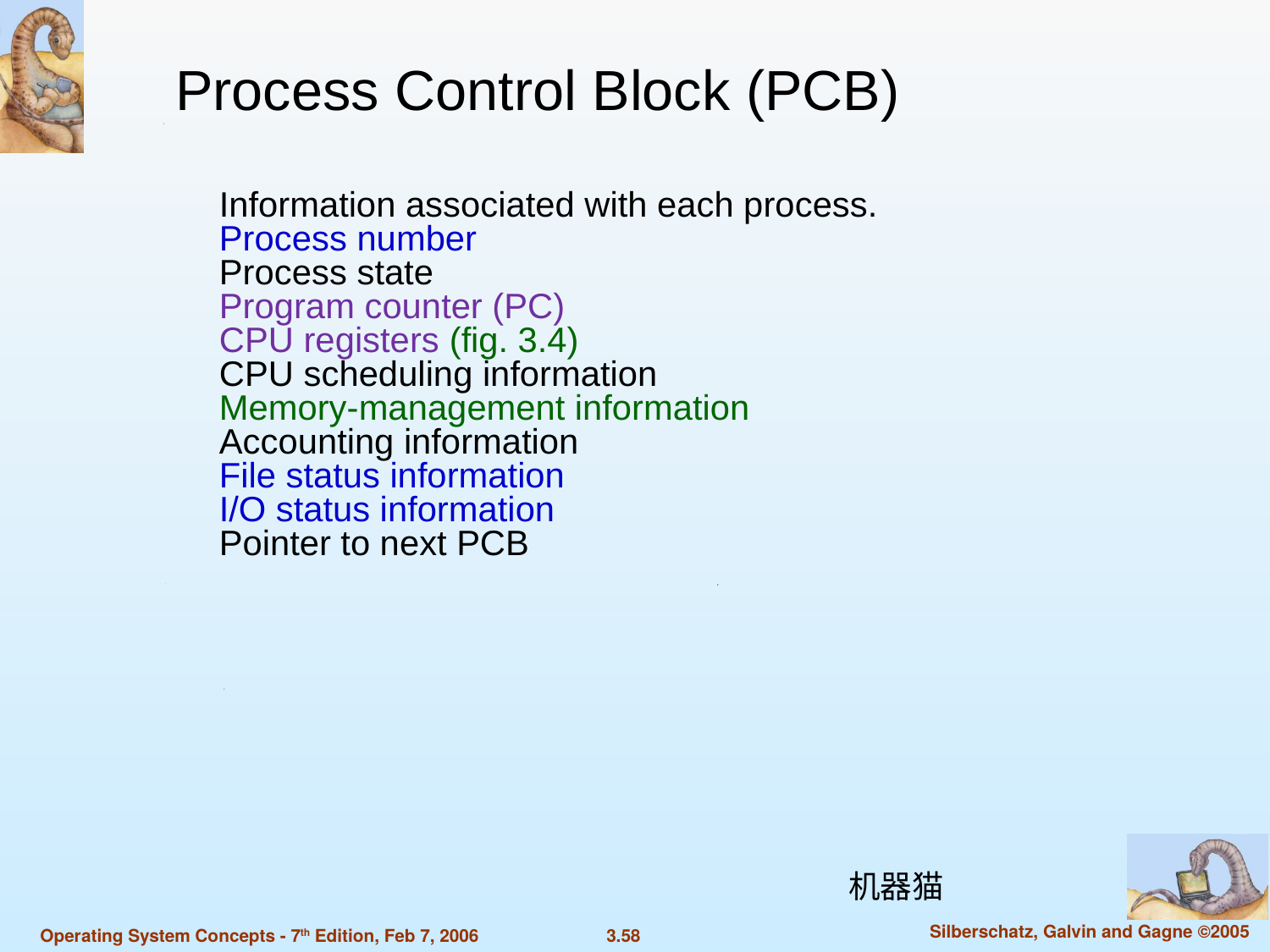

Process Control Block (PCB)
Information associated with each process.
Process number
Process state
Program counter (PC)
CPU registers (fig. 3.4)
CPU scheduling information
Memory-management information
Accounting information
File status information
I/O status information
Pointer to next PCB

机器猫